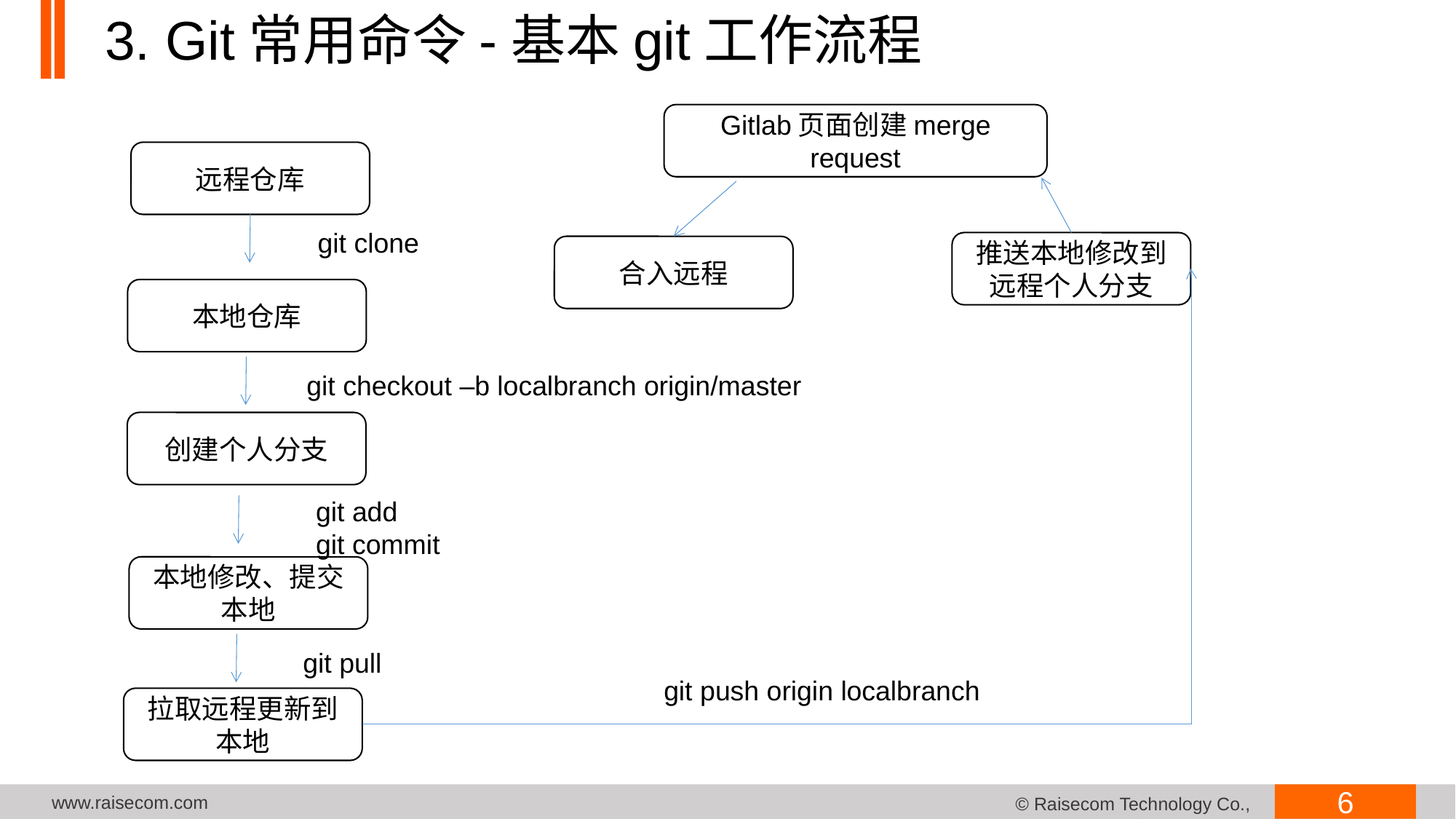

# 3. Git常用命令-基本git工作流程
Gitlab页面创建merge request
远程仓库
git clone
推送本地修改到远程个人分支
合入远程
本地仓库
git checkout –b localbranch origin/master
创建个人分支
git add
git commit
本地修改、提交本地
git pull
git push origin localbranch
拉取远程更新到本地